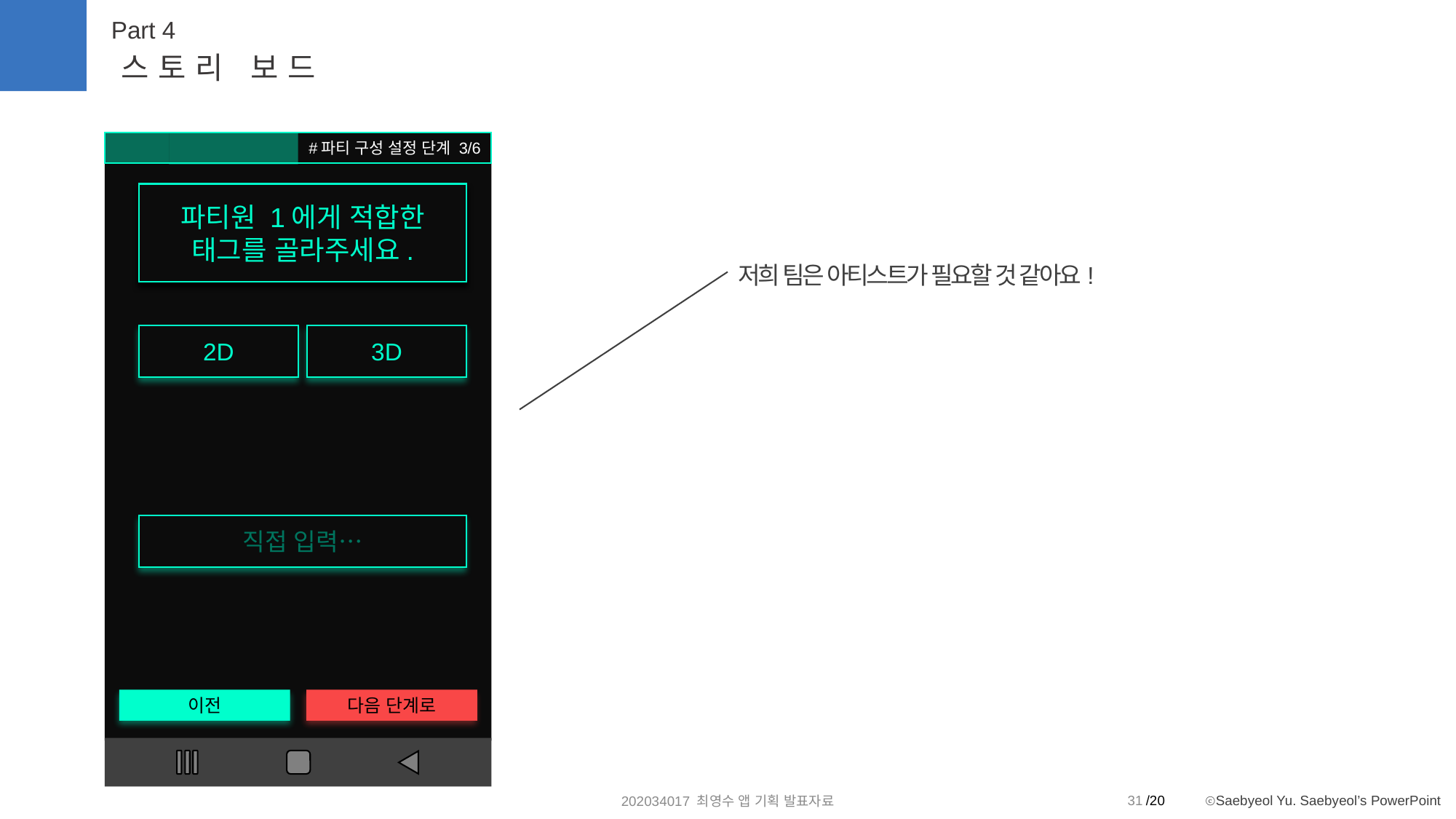

Part 4
스토리 보드

이전
다음 단계로

#파티 구성 설정 단계 3/6

파티원 1에게 적합한
태그를 골라주세요.
저희 팀은 아티스트가 필요할 것 같아요!
2D
3D
직접 입력…
31
202034017 최영수 앱 기획 발표자료